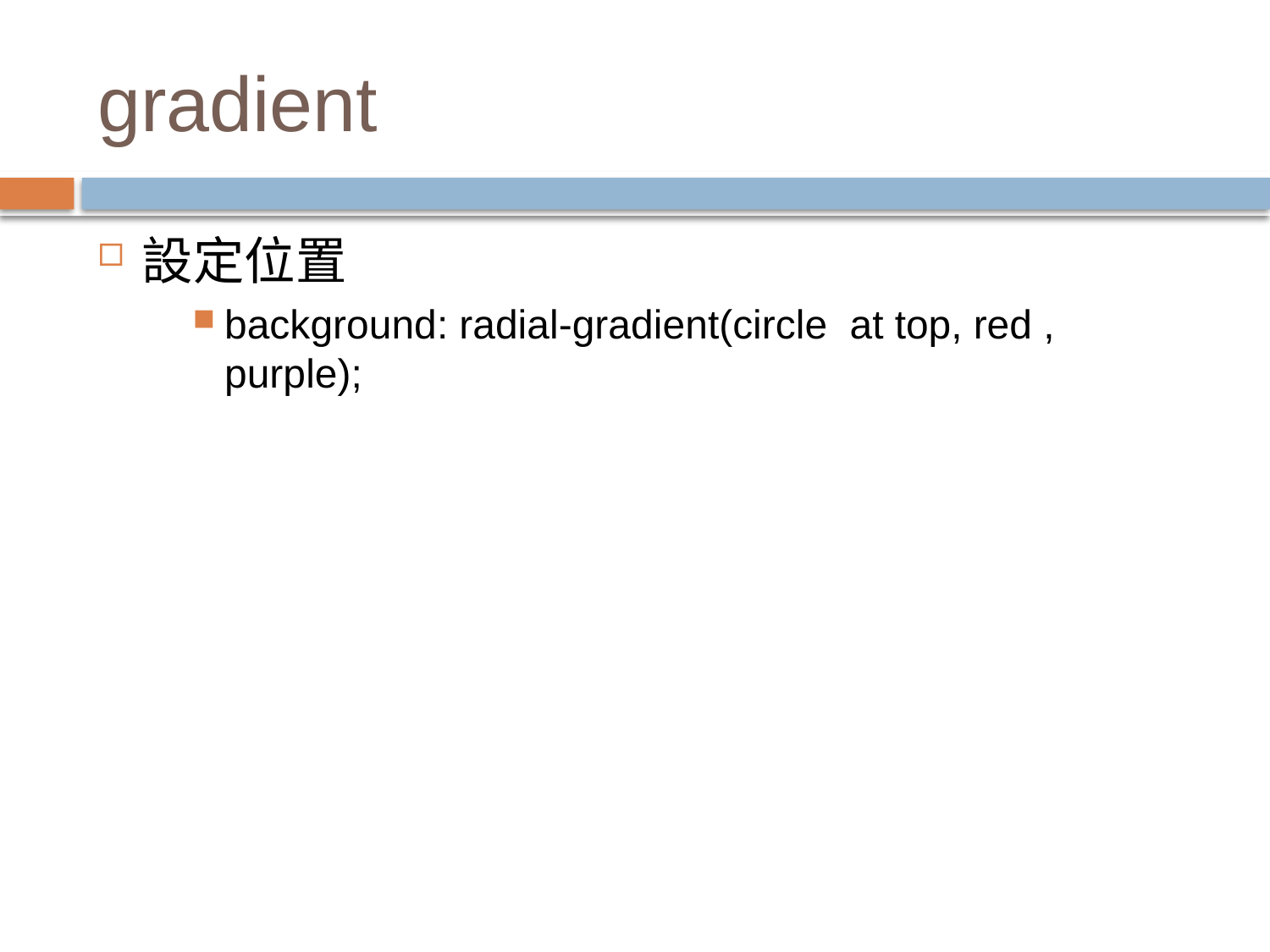

# gradient
設定位置
background: radial-gradient(circle  at top, red , purple);